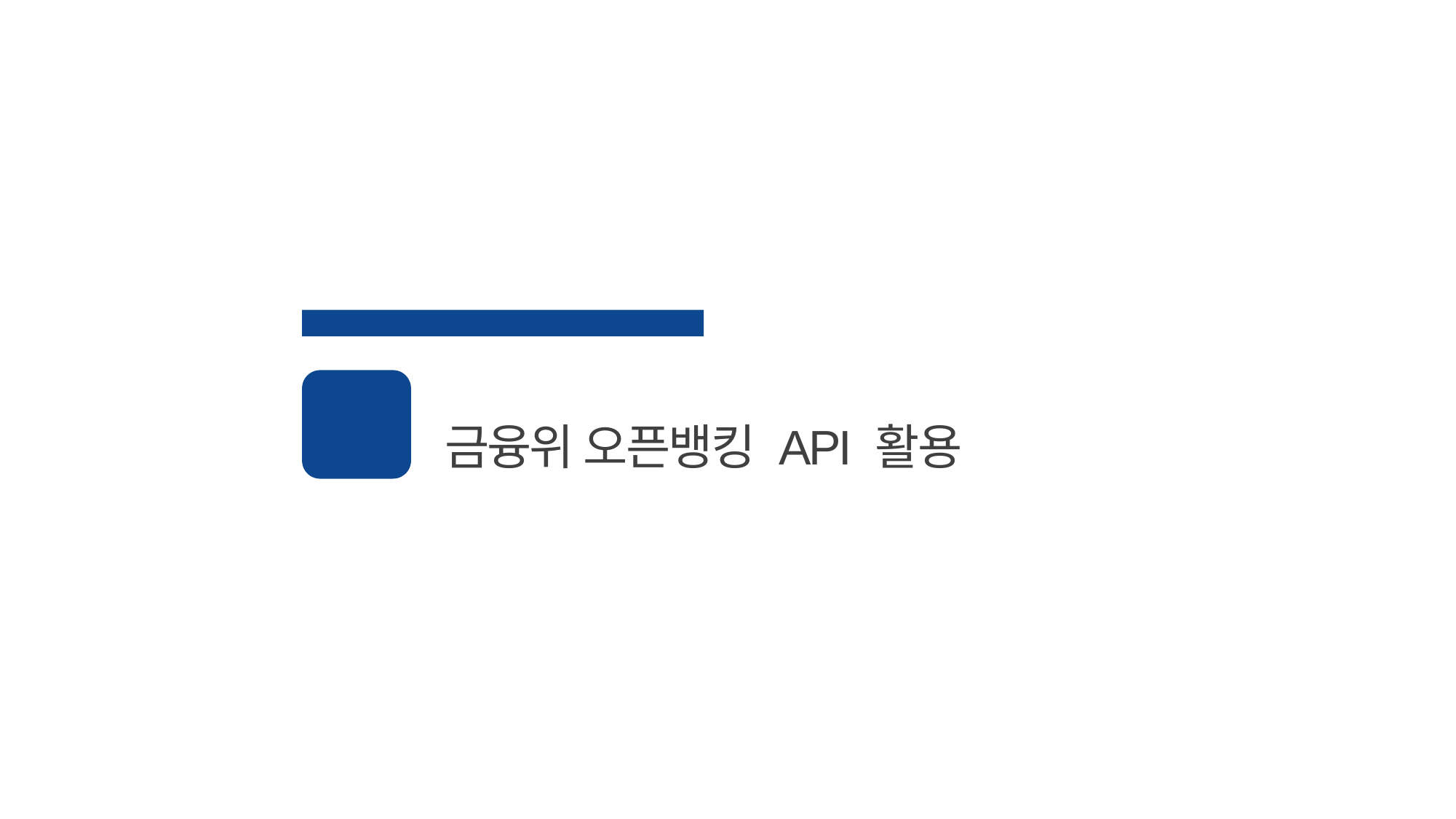

2023 프로젝트 제작 과정

금융위 오픈뱅킹 API 활용